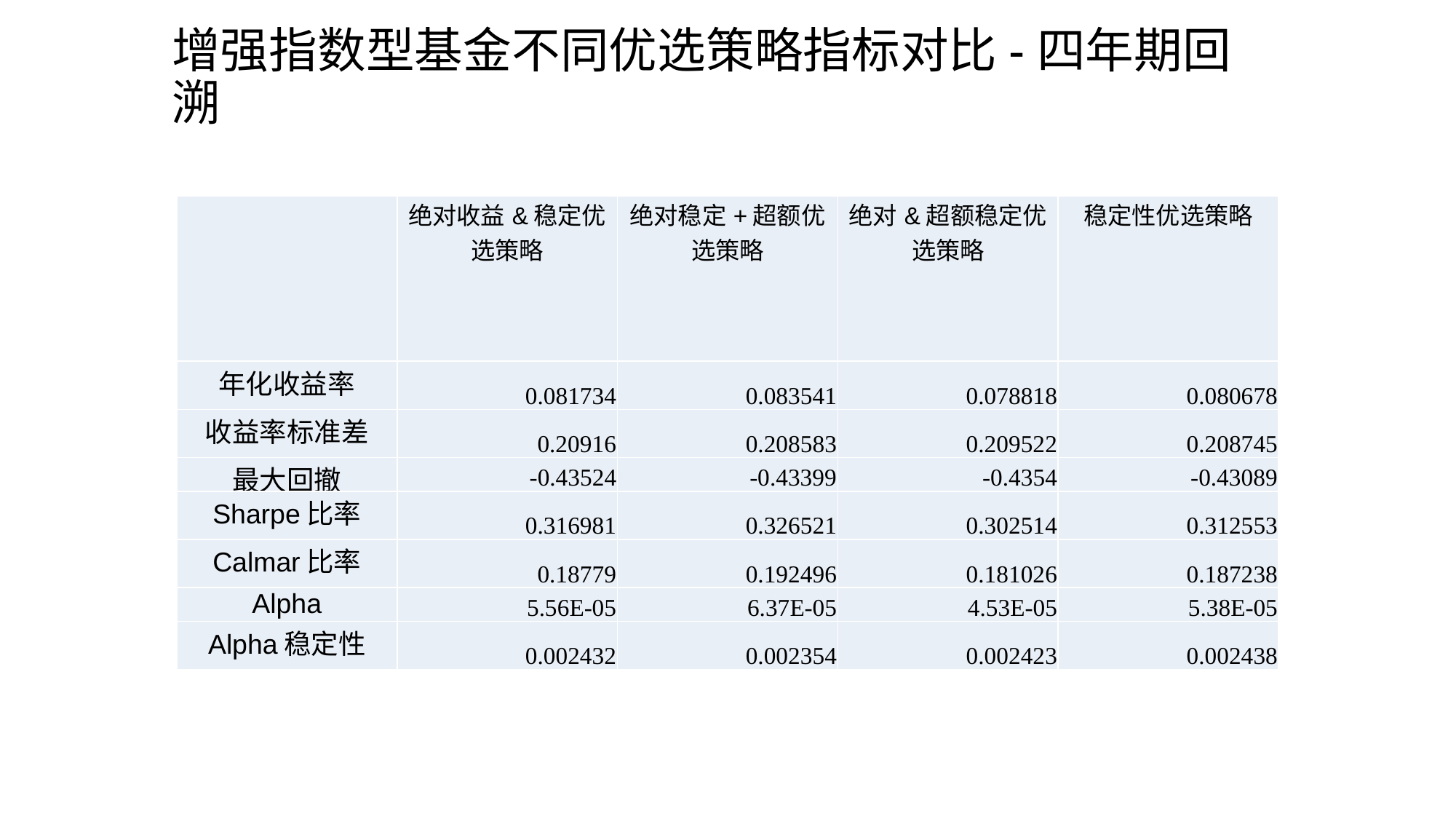

# 增强指数型基金不同优选策略指标对比-四年期回溯
|  | 绝对收益&稳定优选策略 | 绝对稳定+超额优选策略 | 绝对&超额稳定优选策略 | 稳定性优选策略 |
| --- | --- | --- | --- | --- |
| 年化收益率 | 0.081734 | 0.083541 | 0.078818 | 0.080678 |
| 收益率标准差 | 0.20916 | 0.208583 | 0.209522 | 0.208745 |
| 最大回撤 | -0.43524 | -0.43399 | -0.4354 | -0.43089 |
| Sharpe比率 | 0.316981 | 0.326521 | 0.302514 | 0.312553 |
| Calmar比率 | 0.18779 | 0.192496 | 0.181026 | 0.187238 |
| Alpha | 5.56E-05 | 6.37E-05 | 4.53E-05 | 5.38E-05 |
| Alpha稳定性 | 0.002432 | 0.002354 | 0.002423 | 0.002438 |